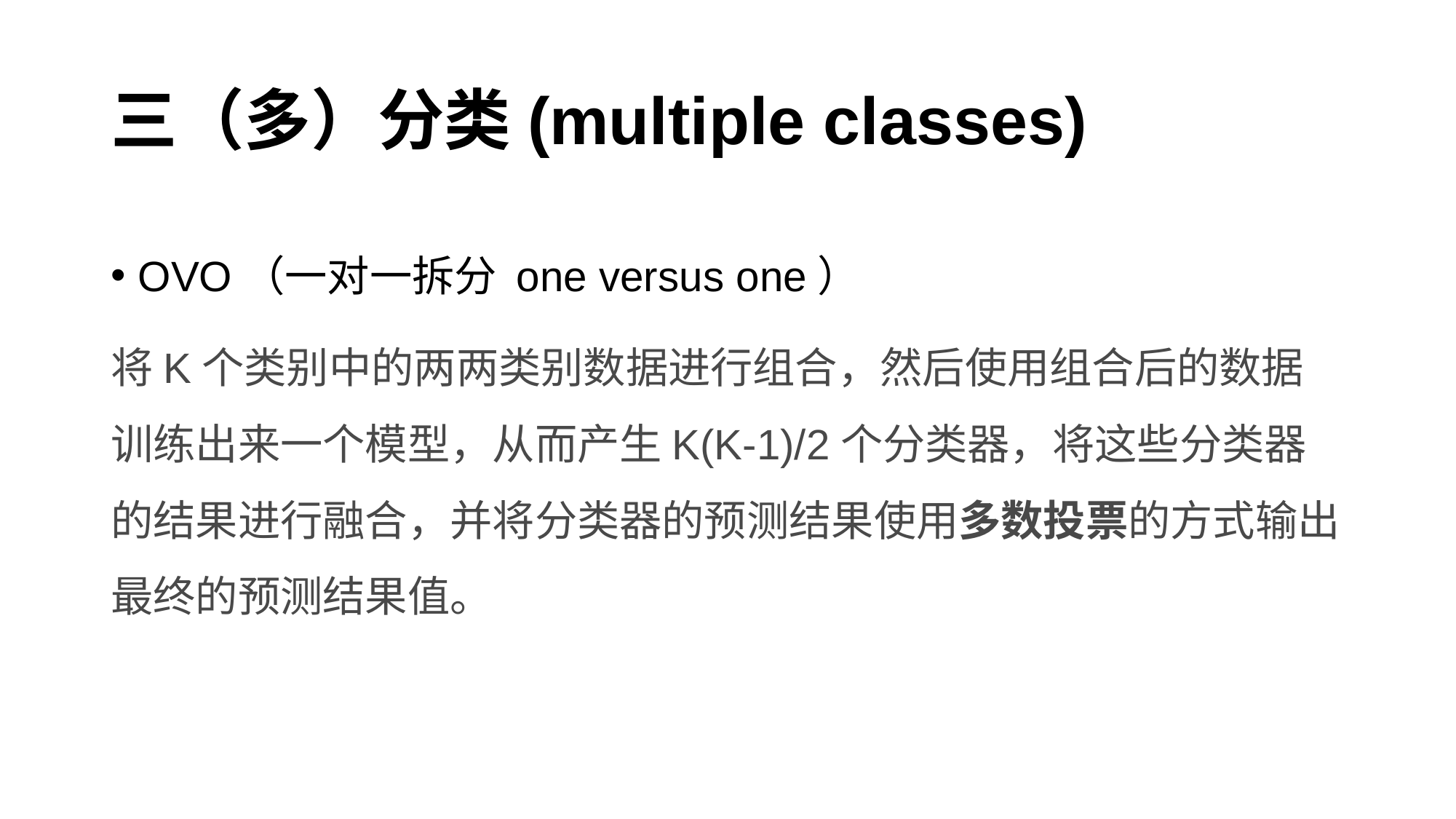

# 三（多）分类(multiple classes)
OVO（一对一拆分 one versus one）
将K个类别中的两两类别数据进行组合，然后使用组合后的数据训练出来一个模型，从而产生K(K-1)/2个分类器，将这些分类器的结果进行融合，并将分类器的预测结果使用多数投票的方式输出最终的预测结果值。